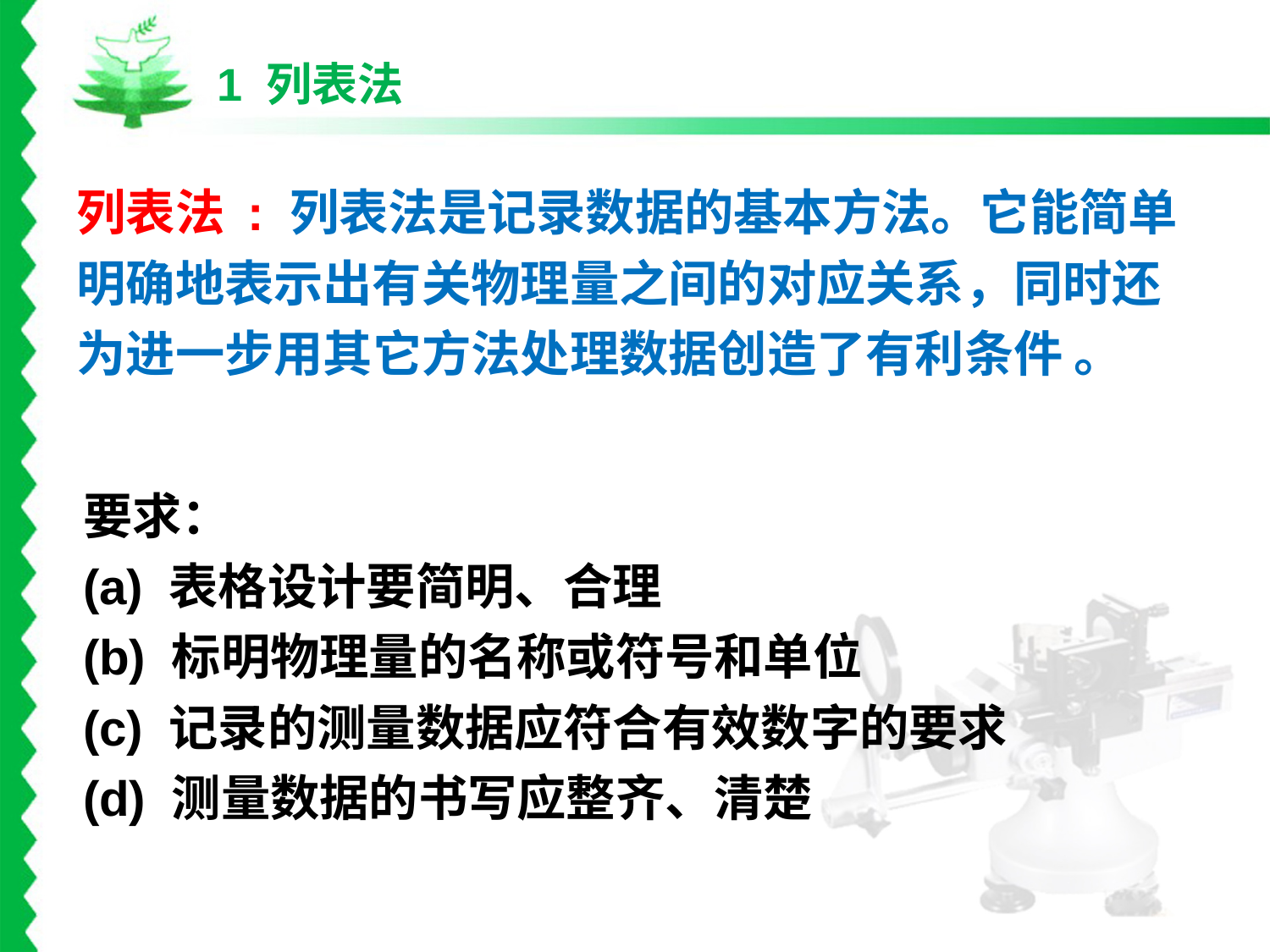

1 列表法
列表法 : 列表法是记录数据的基本方法。它能简单明确地表示出有关物理量之间的对应关系，同时还为进一步用其它方法处理数据创造了有利条件 。
要求：
(a) 表格设计要简明、合理
(b) 标明物理量的名称或符号和单位
(c) 记录的测量数据应符合有效数字的要求
(d) 测量数据的书写应整齐、清楚